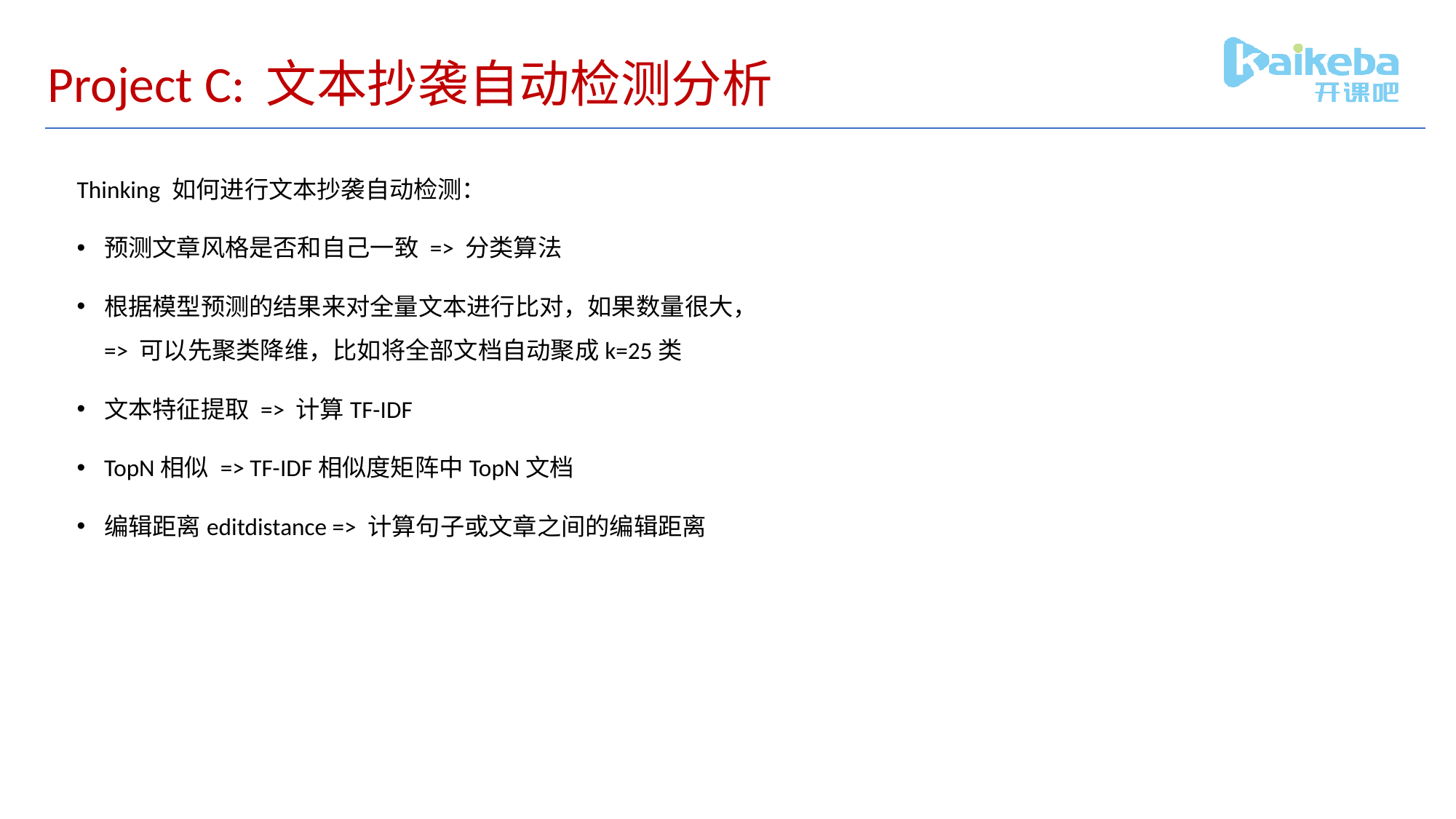

# Project C: 文本抄袭自动检测分析
Thinking 如何进行文本抄袭自动检测：
预测文章风格是否和自己一致 => 分类算法
根据模型预测的结果来对全量文本进行比对，如果数量很大，=> 可以先聚类降维，比如将全部文档自动聚成k=25类
文本特征提取 => 计算TF-IDF
TopN相似 => TF-IDF相似度矩阵中TopN文档
编辑距离editdistance => 计算句子或文章之间的编辑距离